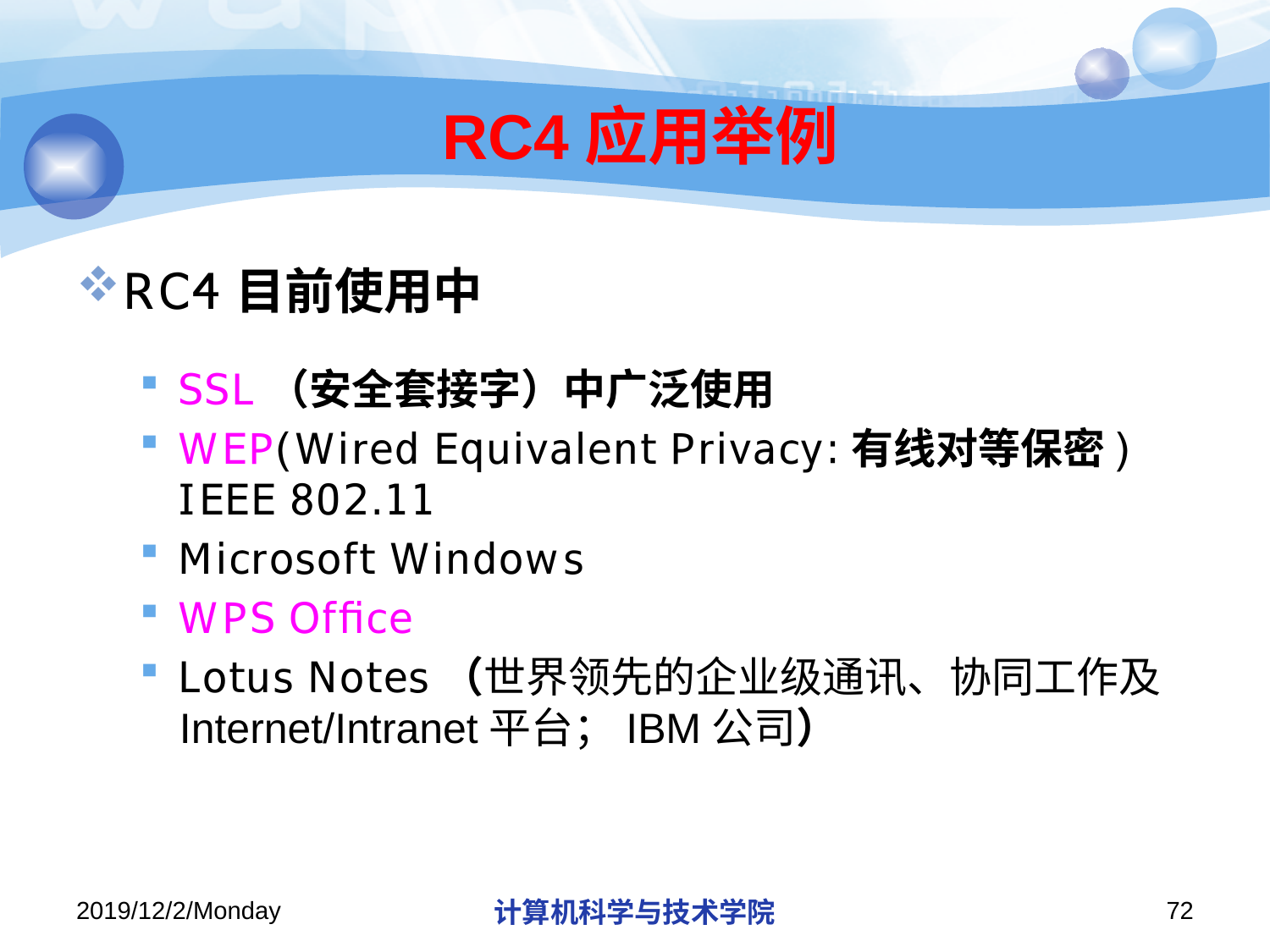

# RC4应用举例
RC4目前使用中

SSL（安全套接字）中广泛使用
WEP(Wired Equivalent Privacy:有线对等保密) IEEE 802.11
Microsoft Windows
WPS Office
Lotus Notes（世界领先的企业级通讯、协同工作及Internet/Intranet平台；IBM公司）

2019/12/2/Monday
计算机科学与技术学院
72